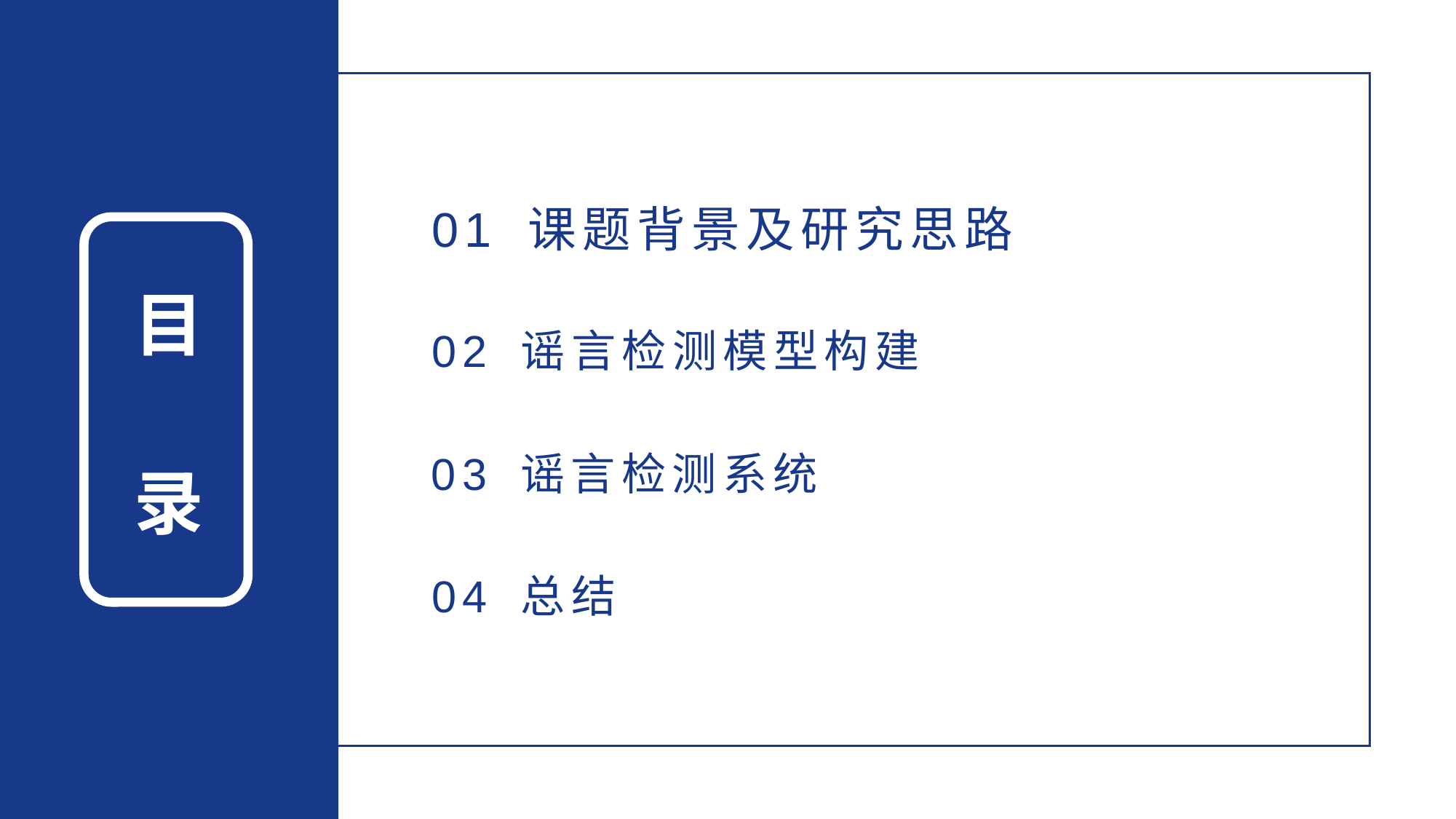

01 课题背景及研究思路
02 谣言检测模型构建
03 谣言检测系统
04 总结